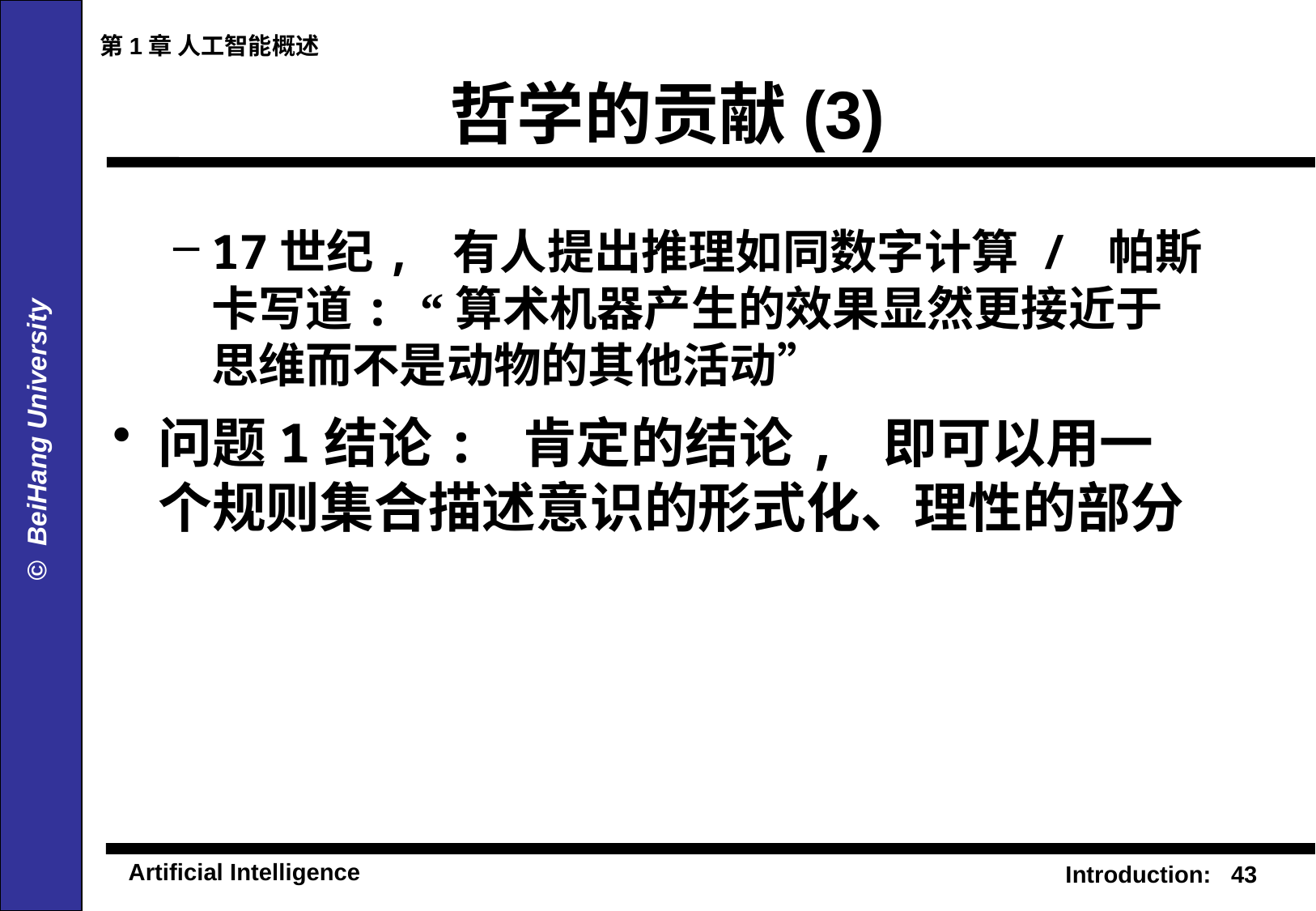

第1章 人工智能概述
# 哲学的贡献(3)
17世纪, 有人提出推理如同数字计算 / 帕斯卡写道: “算术机器产生的效果显然更接近于思维而不是动物的其他活动”
问题1结论: 肯定的结论, 即可以用一个规则集合描述意识的形式化、理性的部分